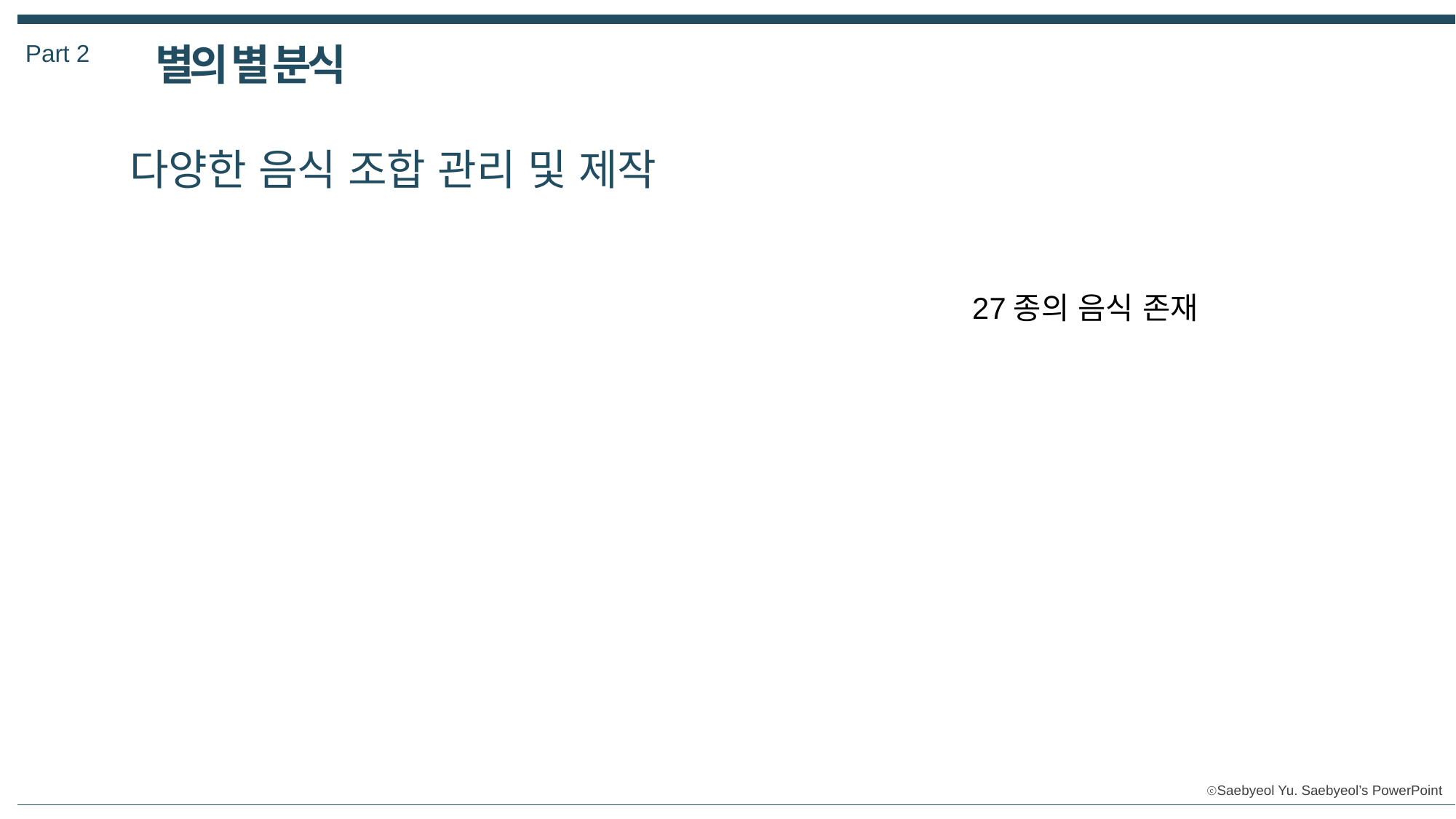

Part 2
별의 별 분식
다양한 음식 조합 관리 및 제작
27종의 음식 존재